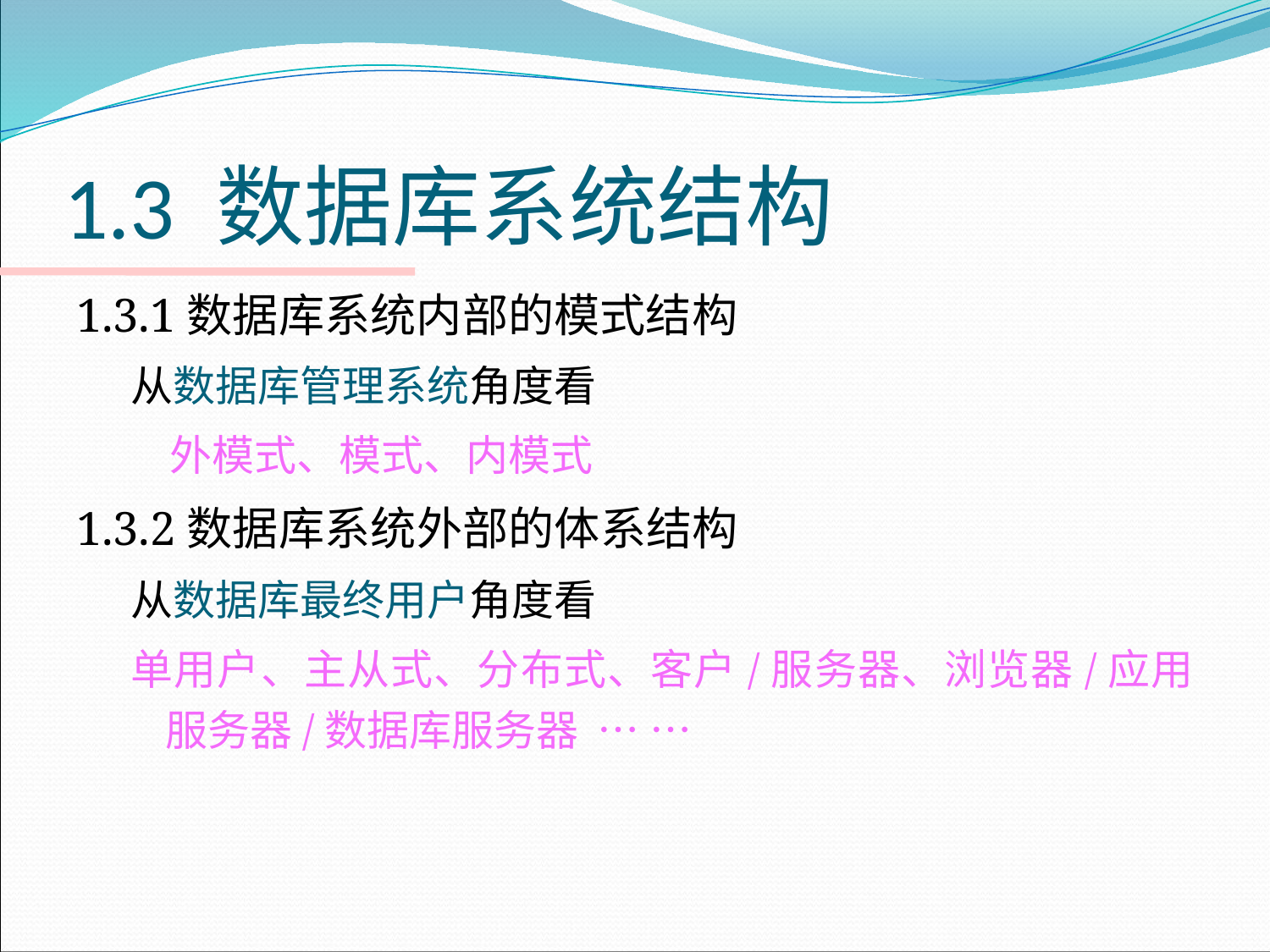

# 1.3 数据库系统结构
1.3.1数据库系统内部的模式结构
从数据库管理系统角度看
   外模式、模式、内模式
1.3.2数据库系统外部的体系结构
从数据库最终用户角度看
单用户、主从式、分布式、客户/服务器、浏览器/应用服务器/数据库服务器  … …

66